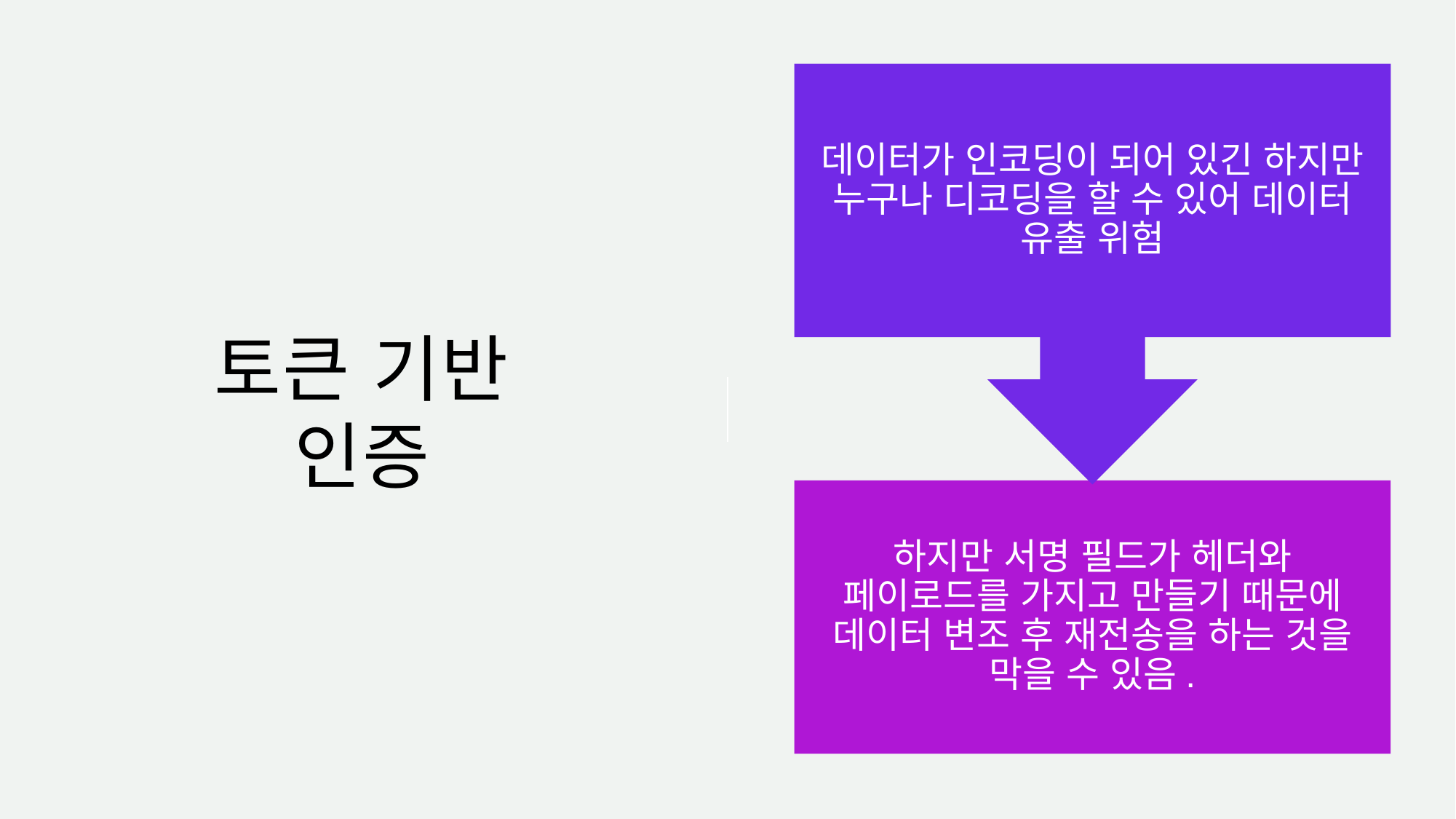

하지만 서명 필드가 헤더와 페이로드를 가지고 만들기 때문에 데이터 변조 후 재전송을 하는 것을 막을 수 있음.
데이터가 인코딩이 되어 있긴 하지만 누구나 디코딩을 할 수 있어 데이터 유출 위험
# 토큰 기반 인증